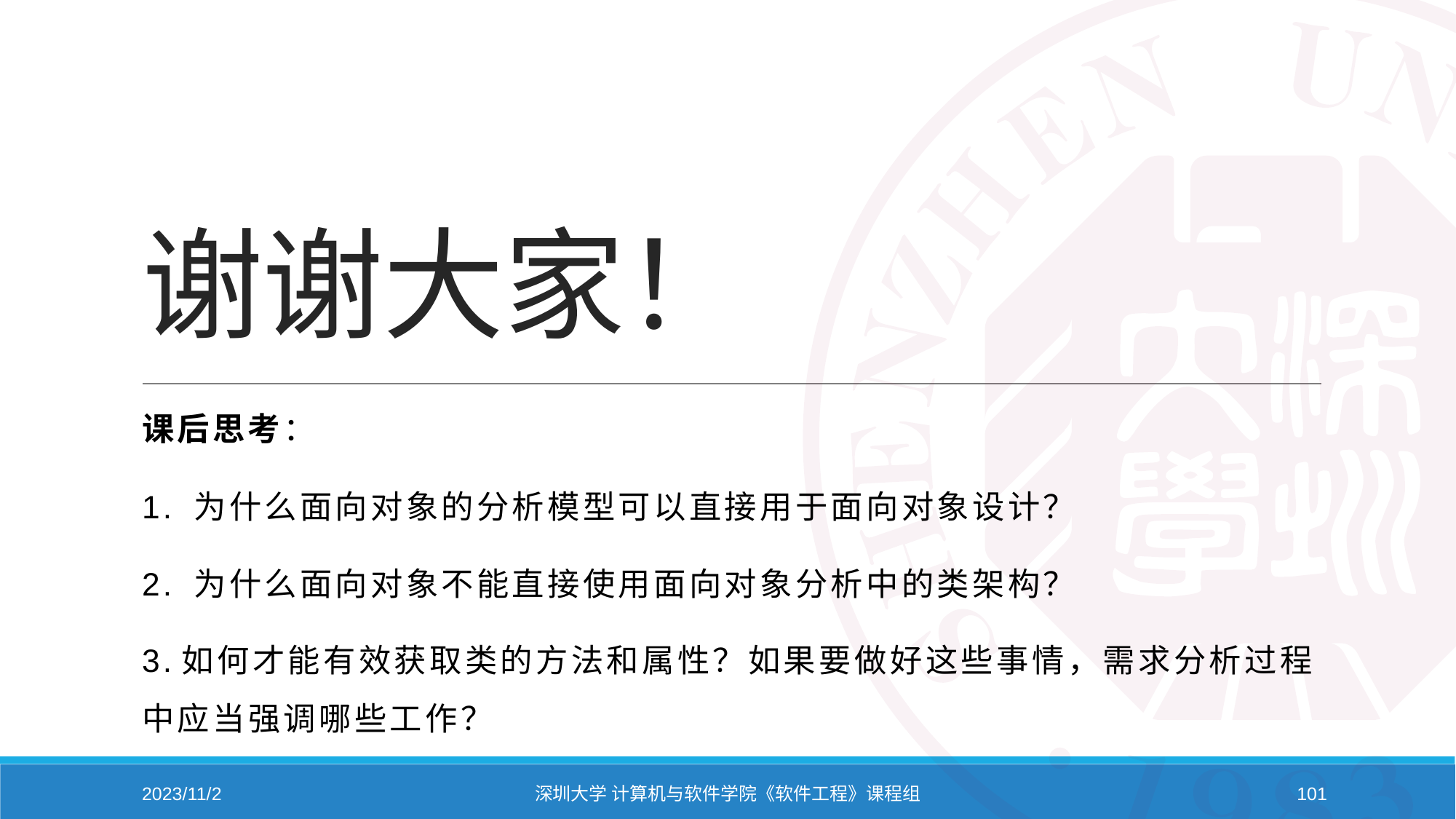

# 谢谢大家！
课后思考：
1. 为什么面向对象的分析模型可以直接用于面向对象设计？
2. 为什么面向对象不能直接使用面向对象分析中的类架构？
3.如何才能有效获取类的方法和属性？如果要做好这些事情，需求分析过程中应当强调哪些工作？
2023/11/2
深圳大学 计算机与软件学院《软件工程》课程组
101